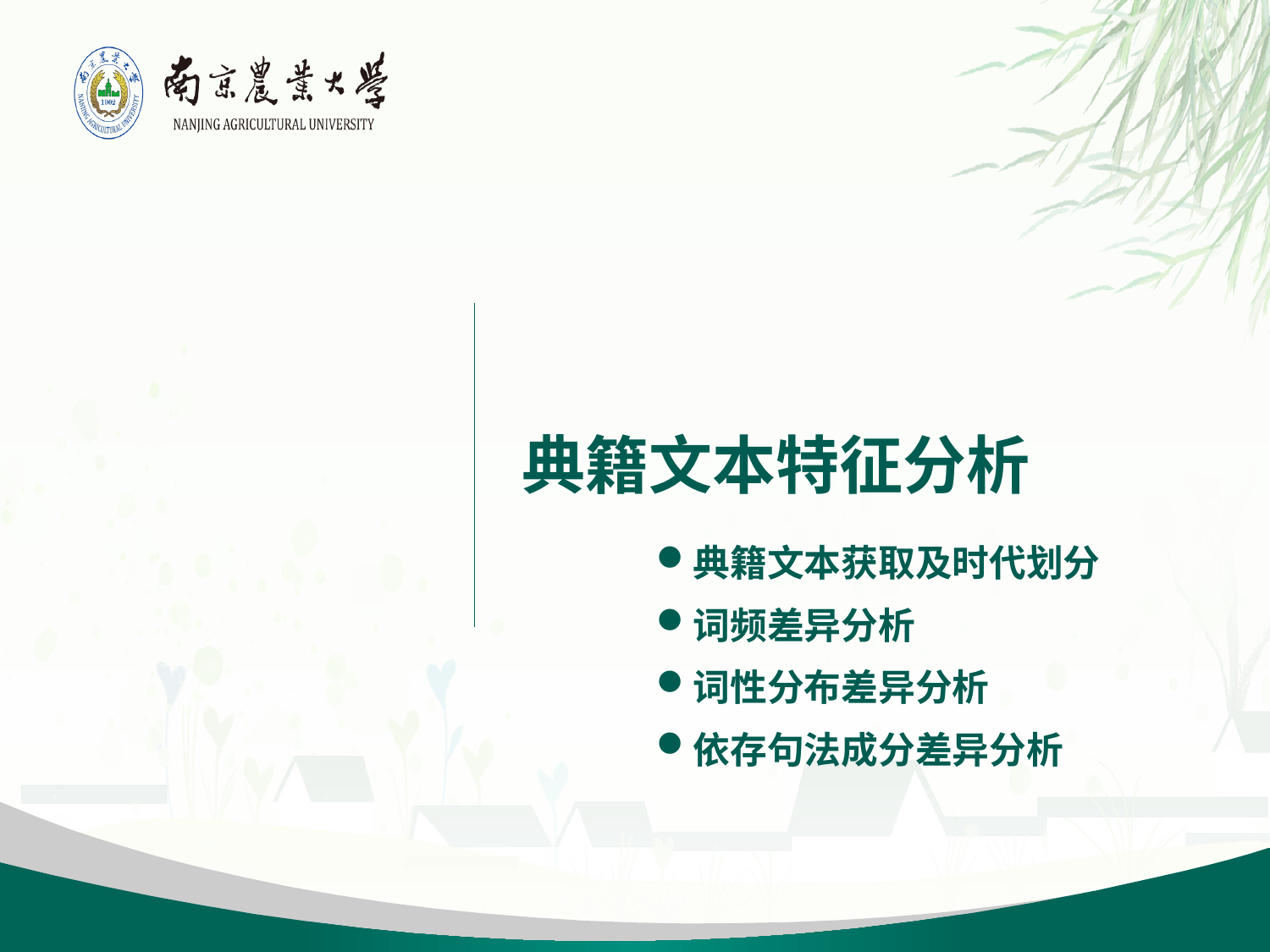

# 典籍文本特征分析
典籍文本获取及时代划分
词频差异分析
词性分布差异分析
依存句法成分差异分析